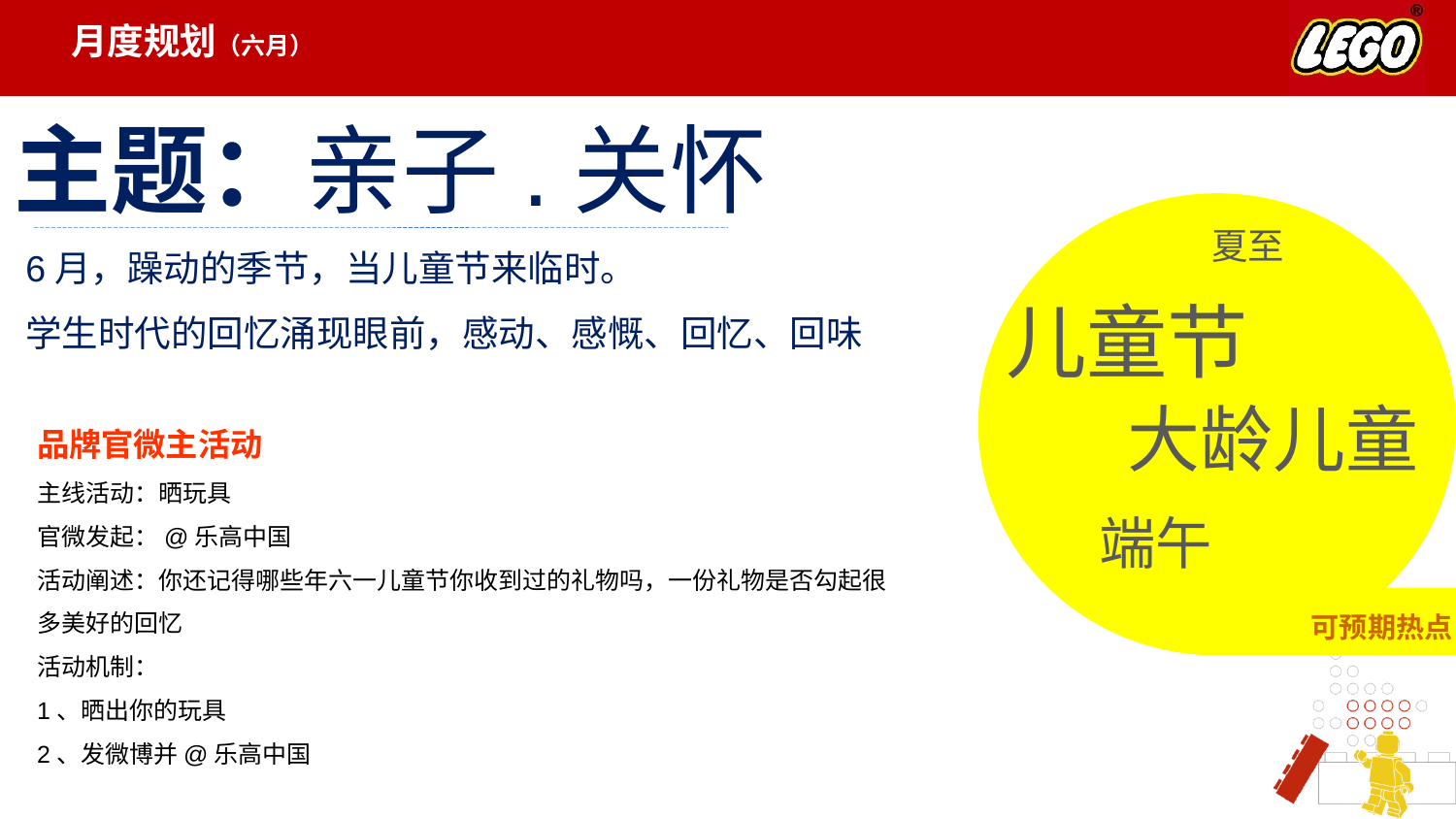

月度规划（六月）
主题：亲子.关怀

6月，躁动的季节，当儿童节来临时。
学生时代的回忆涌现眼前，感动、感慨、回忆、回味
夏至
儿童节
大龄儿童
品牌官微主活动
主线活动：晒玩具
官微发起：@乐高中国
活动阐述：你还记得哪些年六一儿童节你收到过的礼物吗，一份礼物是否勾起很多美好的回忆
活动机制：
1、晒出你的玩具
2、发微博并@乐高中国
端午
可预期热点